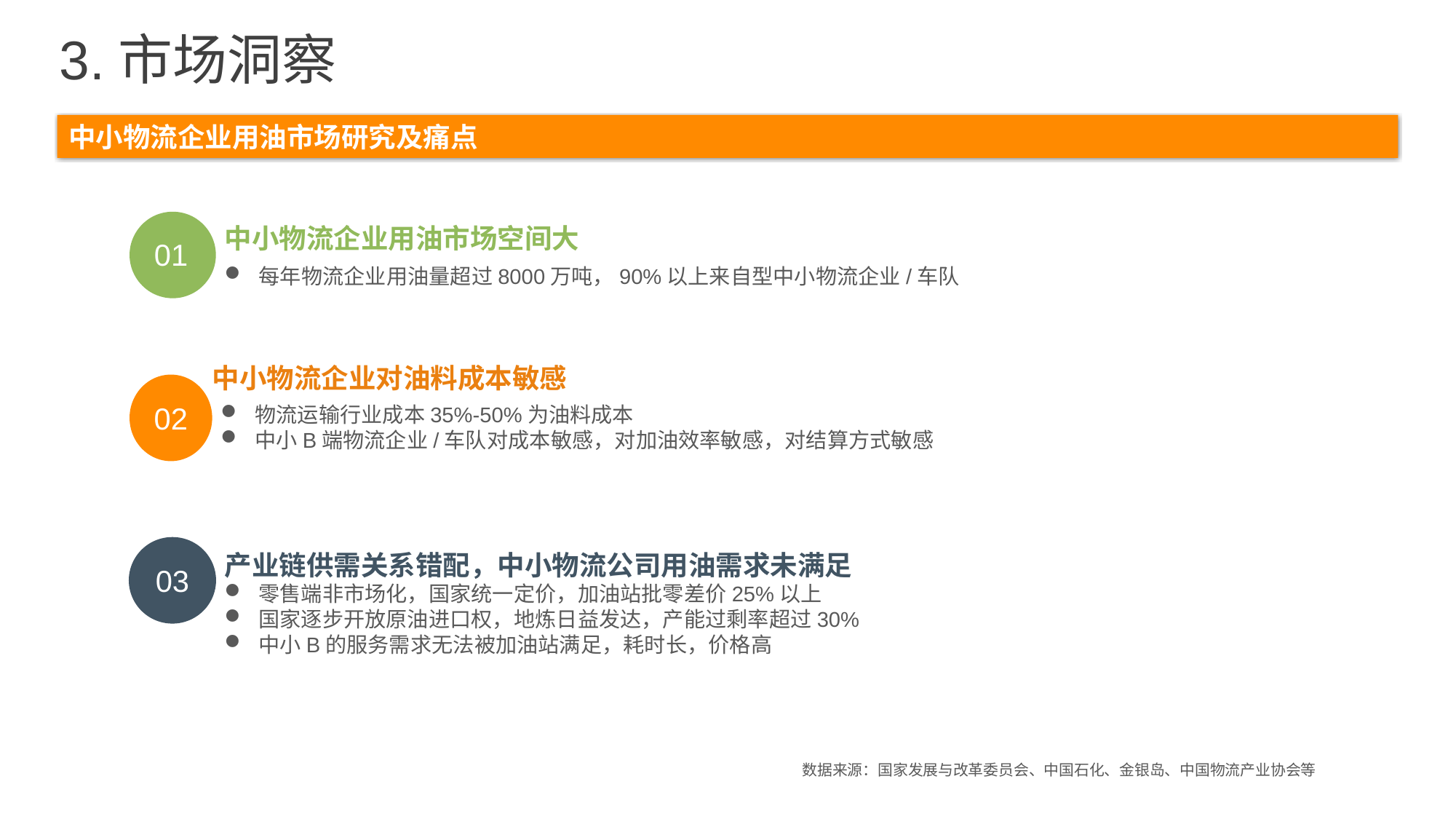

3.市场洞察

中小物流企业用油市场研究及痛点

中小物流企业用油市场空间大
每年物流企业用油量超过8000万吨，90%以上来自型中小物流企业/车队

01
01
01
02
中小物流企业对油料成本敏感
物流运输行业成本35%-50%为油料成本
中小B端物流企业/车队对成本敏感，对加油效率敏感，对结算方式敏感
02
03
产业链供需关系错配，中小物流公司用油需求未满足
零售端非市场化，国家统一定价，加油站批零差价25%以上
国家逐步开放原油进口权，地炼日益发达，产能过剩率超过30%
中小B的服务需求无法被加油站满足，耗时长，价格高
数据来源：国家发展与改革委员会、中国石化、金银岛、中国物流产业协会等